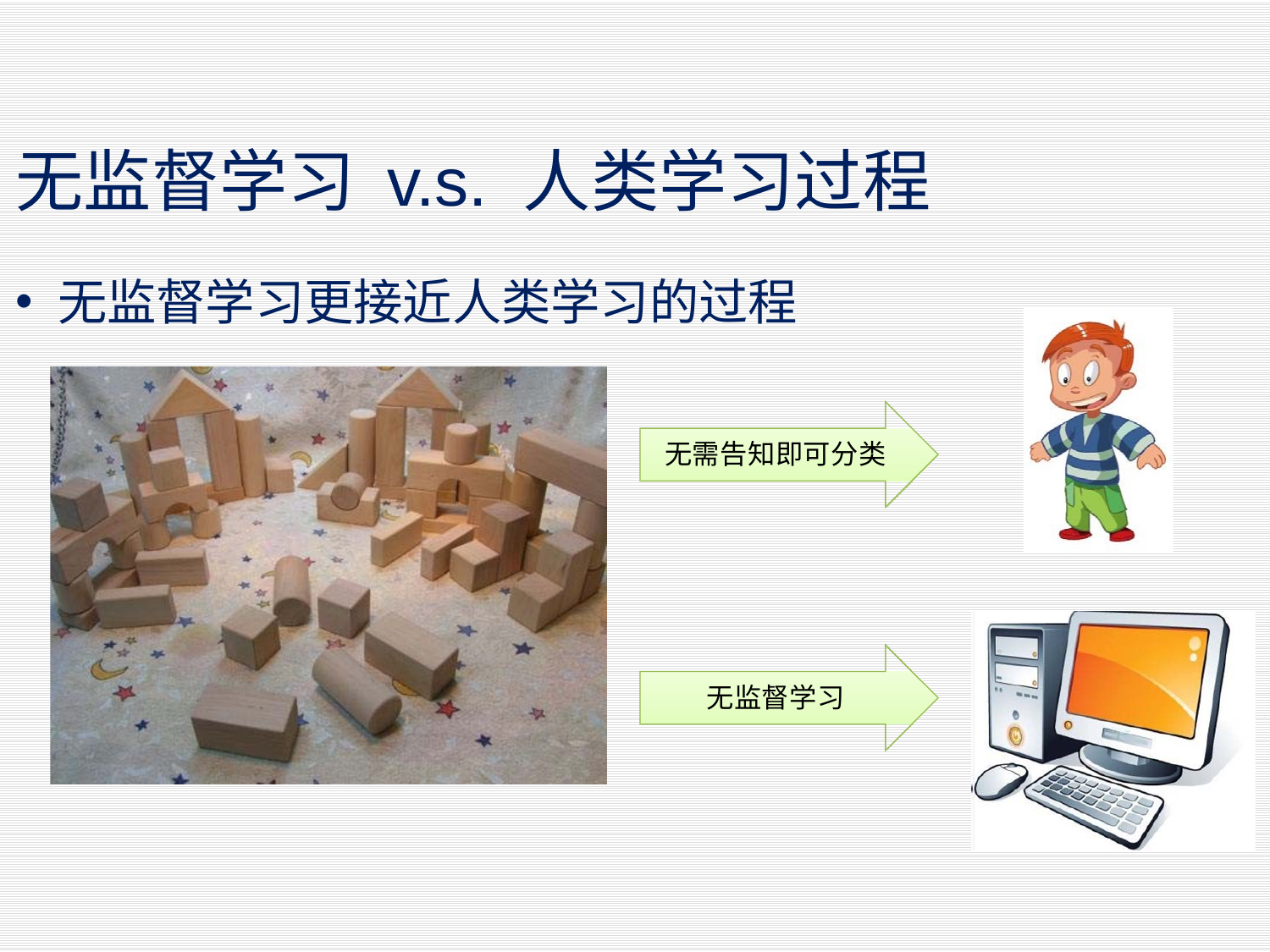

#

无监督学习 v.s. 人类学习过程
无监督学习更接近人类学习的过程

无需告知即可分类

无监督学习
15